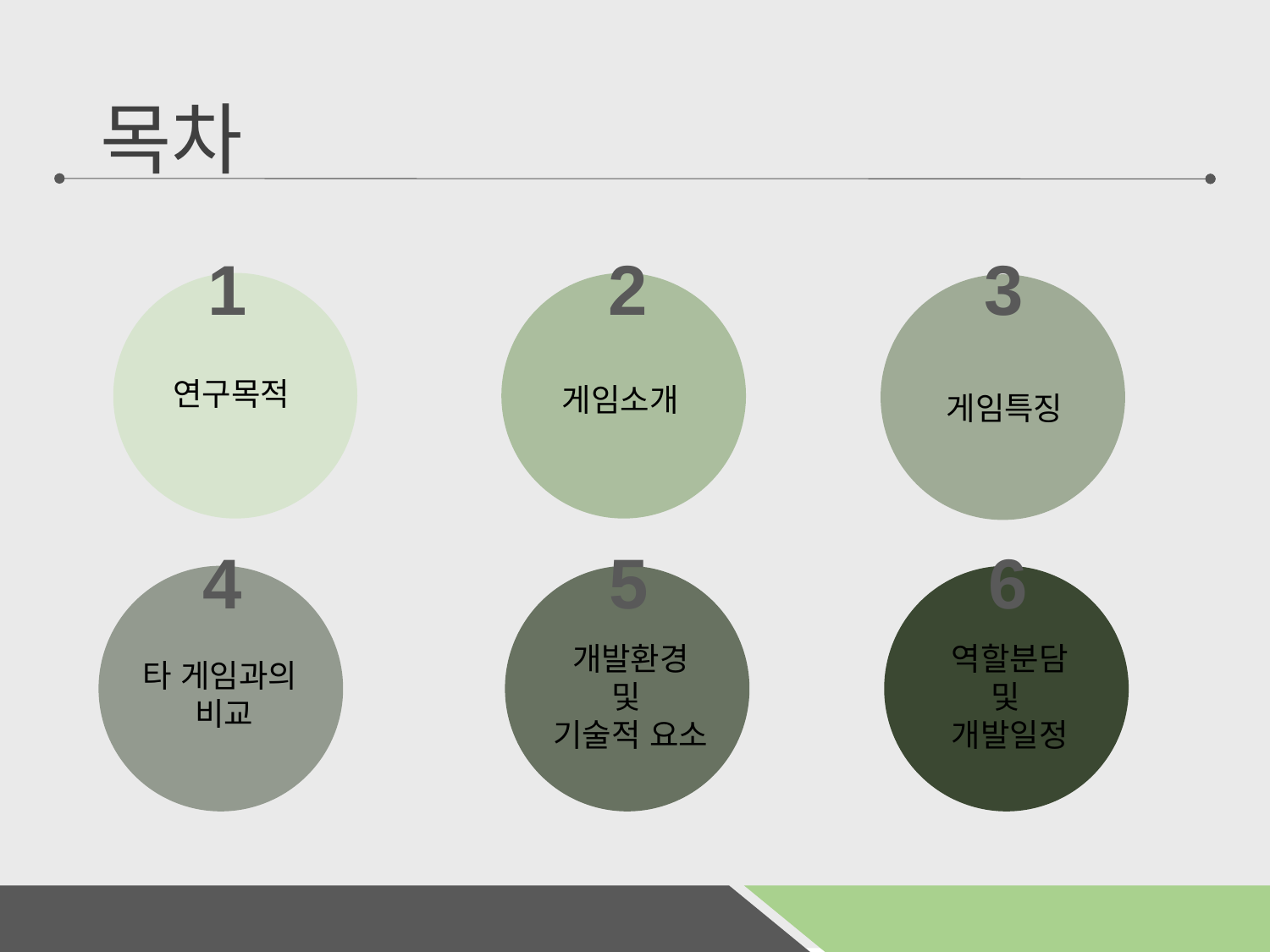

# 목차
1

연구목적
2

게임소개
3

게임특징
4

타 게임과의
비교
5

개발환경
및
기술적 요소
6

역할분담
및
개발일정
2